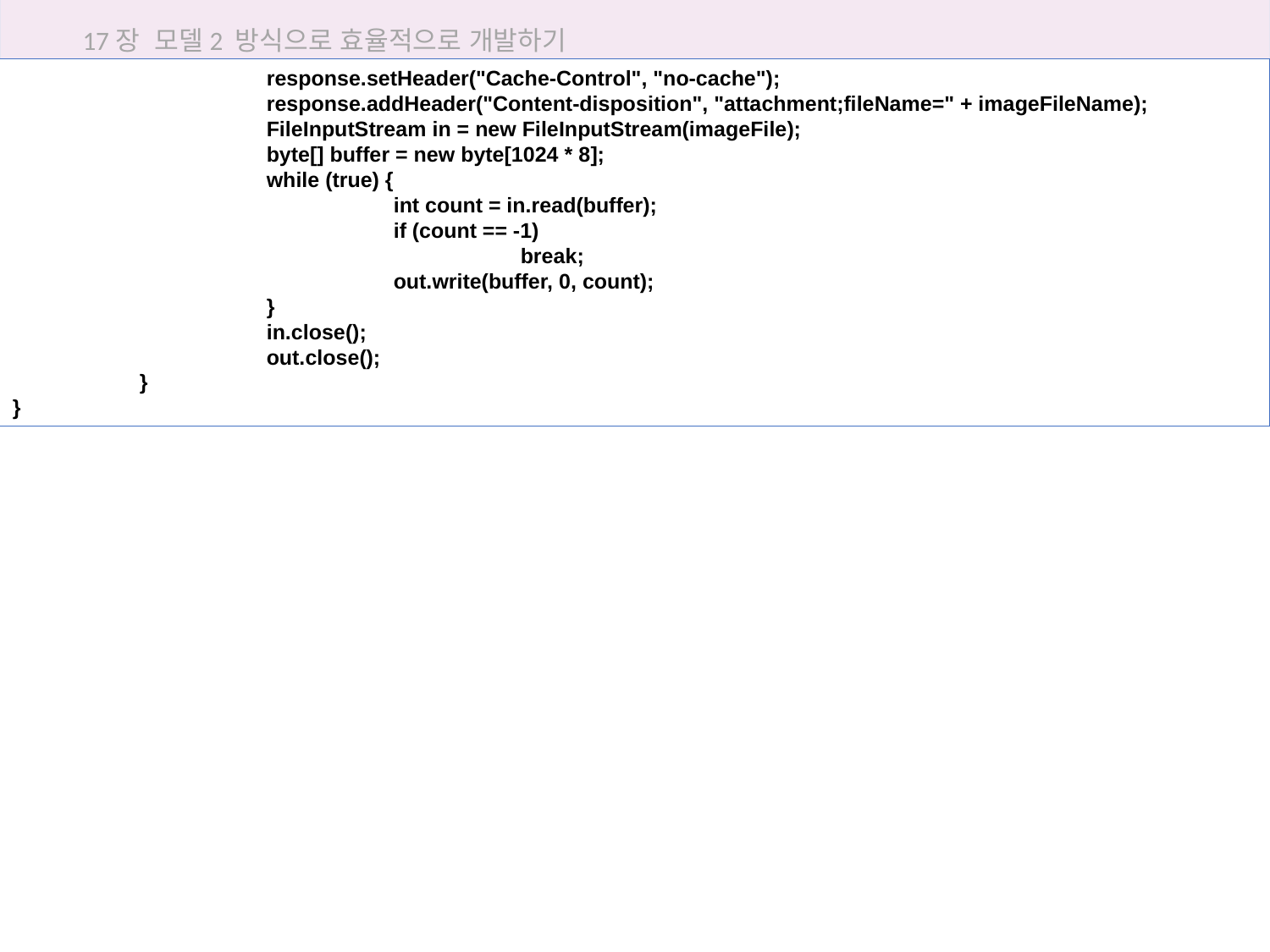

17장  모델2 방식으로 효율적으로 개발하기
		response.setHeader("Cache-Control", "no-cache");
		response.addHeader("Content-disposition", "attachment;fileName=" + imageFileName);
		FileInputStream in = new FileInputStream(imageFile);
		byte[] buffer = new byte[1024 * 8];
		while (true) {
			int count = in.read(buffer);
			if (count == -1)
				break;
			out.write(buffer, 0, count);
		}
		in.close();
		out.close();
	}
}
17.4 모델2로 답변형 게시판 구현하기
viewArticle.jsp에서 전송한 글 번호와 이미지 파일 이름으로 파일경로를 만든 후 해당 파일을 내려 받습니다.
2. FileDownloadController 클래스를 다음과 같이 작성합니다.